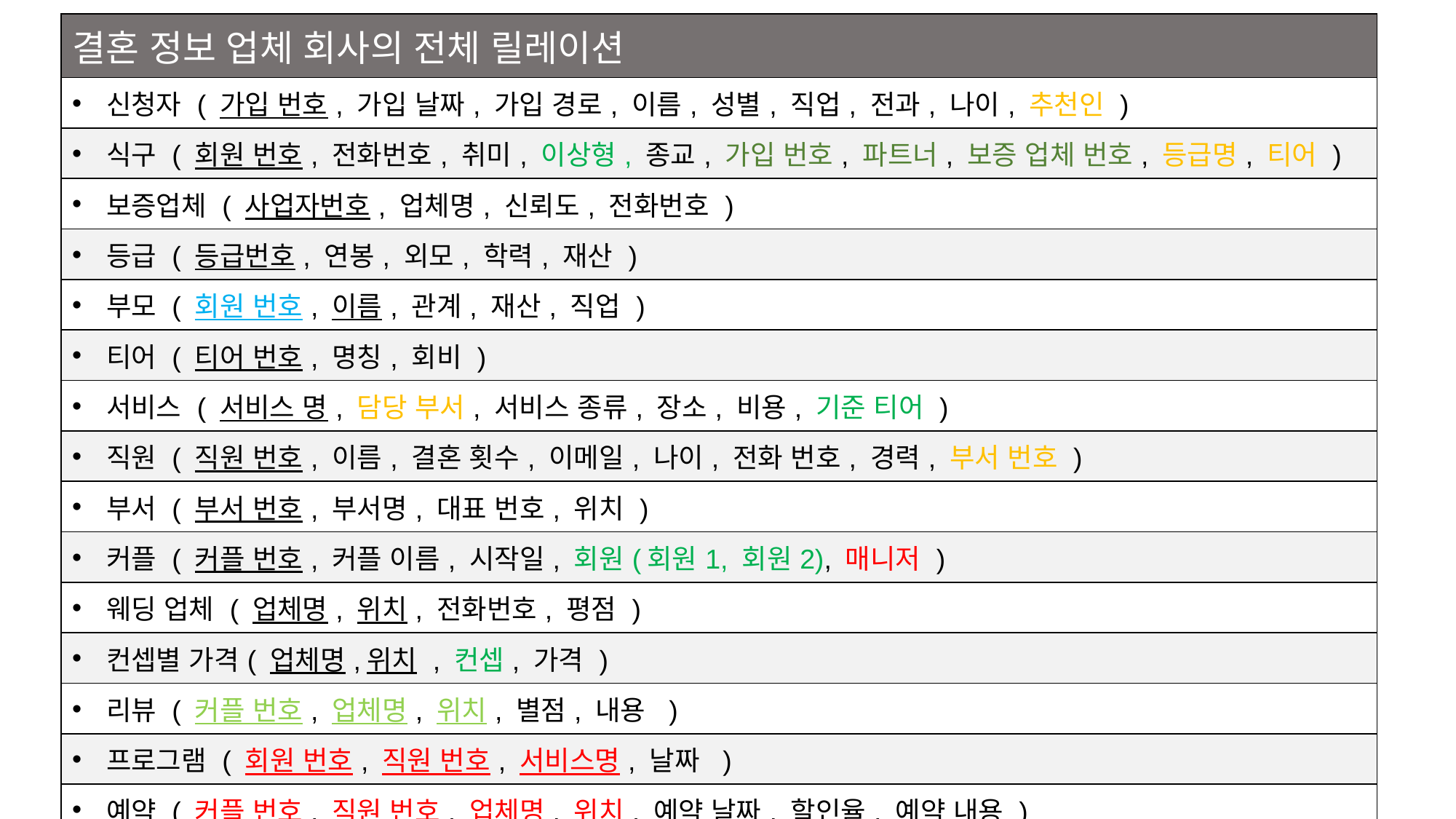

| 결혼 정보 업체 회사의 전체 릴레이션 |
| --- |
| 신청자 ( 가입 번호, 가입 날짜, 가입 경로, 이름, 성별, 직업, 전과, 나이, 추천인 ) |
| 식구 ( 회원 번호, 전화번호, 취미, 이상형, 종교, 가입 번호, 파트너, 보증 업체 번호, 등급명, 티어 ) |
| 보증업체 ( 사업자번호, 업체명, 신뢰도, 전화번호 ) |
| 등급 ( 등급번호, 연봉, 외모, 학력, 재산 ) |
| 부모 ( 회원 번호, 이름, 관계, 재산, 직업 ) |
| 티어 ( 티어 번호, 명칭, 회비 ) |
| 서비스 ( 서비스 명, 담당 부서, 서비스 종류, 장소, 비용, 기준 티어 ) |
| 직원 ( 직원 번호, 이름, 결혼 횟수, 이메일, 나이, 전화 번호, 경력, 부서 번호 ) |
| 부서 ( 부서 번호, 부서명, 대표 번호, 위치 ) |
| 커플 ( 커플 번호, 커플 이름, 시작일, 회원(회원1, 회원2), 매니저 ) |
| 웨딩 업체 ( 업체명, 위치, 전화번호, 평점 ) |
| 컨셉별 가격( 업체명,위치 , 컨셉, 가격 ) |
| 리뷰 ( 커플 번호, 업체명, 위치, 별점, 내용 ) |
| 프로그램 ( 회원 번호, 직원 번호, 서비스명, 날짜 ) |
| 예약 ( 커플 번호, 직원 번호, 업체명, 위치, 예약 날짜, 할인율, 예약 내용 ) |